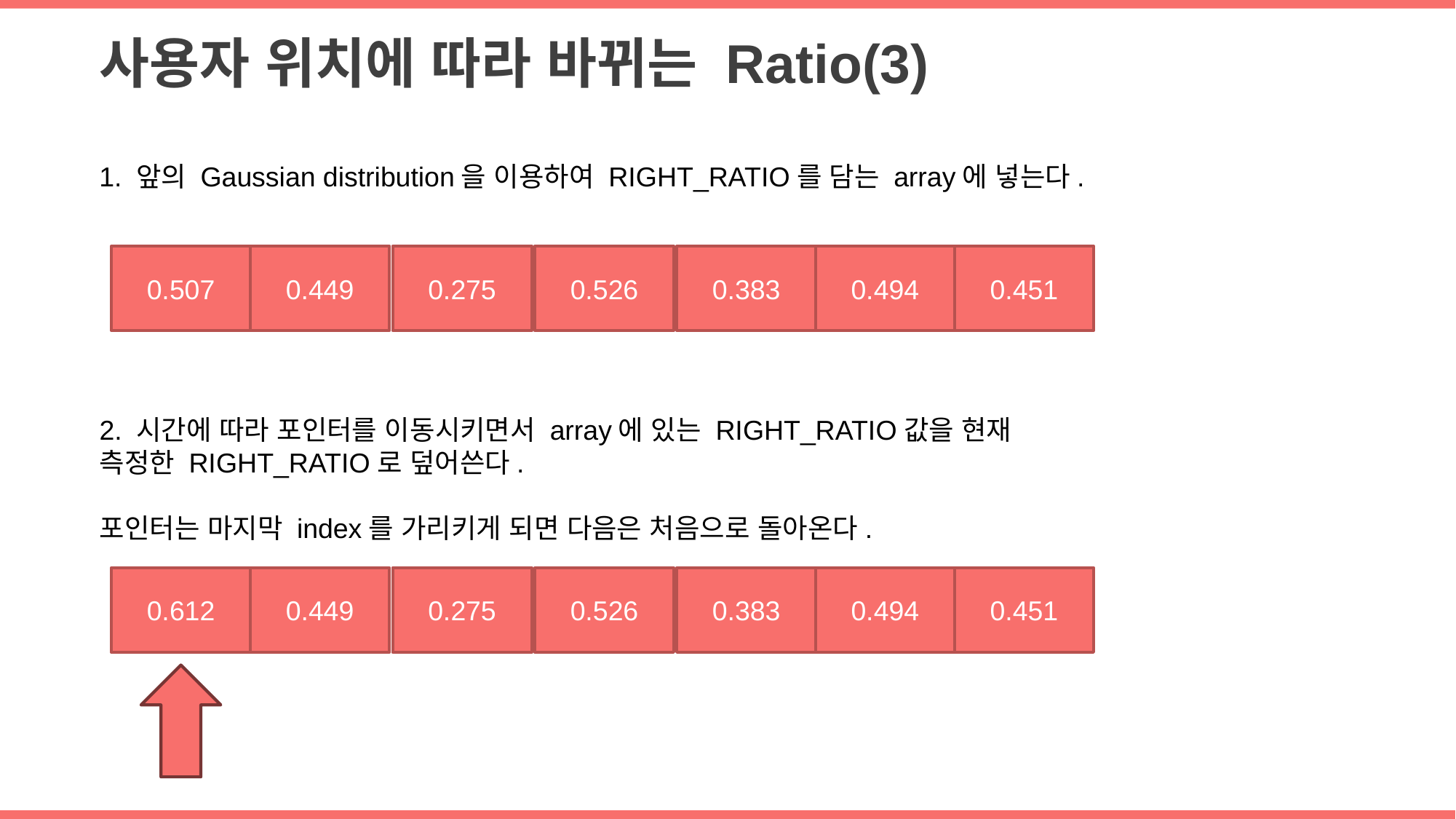

사용자 위치에 따라 바뀌는 Ratio(3)
1. 앞의 Gaussian distribution을 이용하여 RIGHT_RATIO를 담는 array에 넣는다.
0.507
0.449
0.275
0.526
0.383
0.494
0.451
2. 시간에 따라 포인터를 이동시키면서 array에 있는 RIGHT_RATIO값을 현재 측정한 RIGHT_RATIO로 덮어쓴다.

포인터는 마지막 index를 가리키게 되면 다음은 처음으로 돌아온다.
0.612
0.449
0.275
0.526
0.383
0.494
0.451